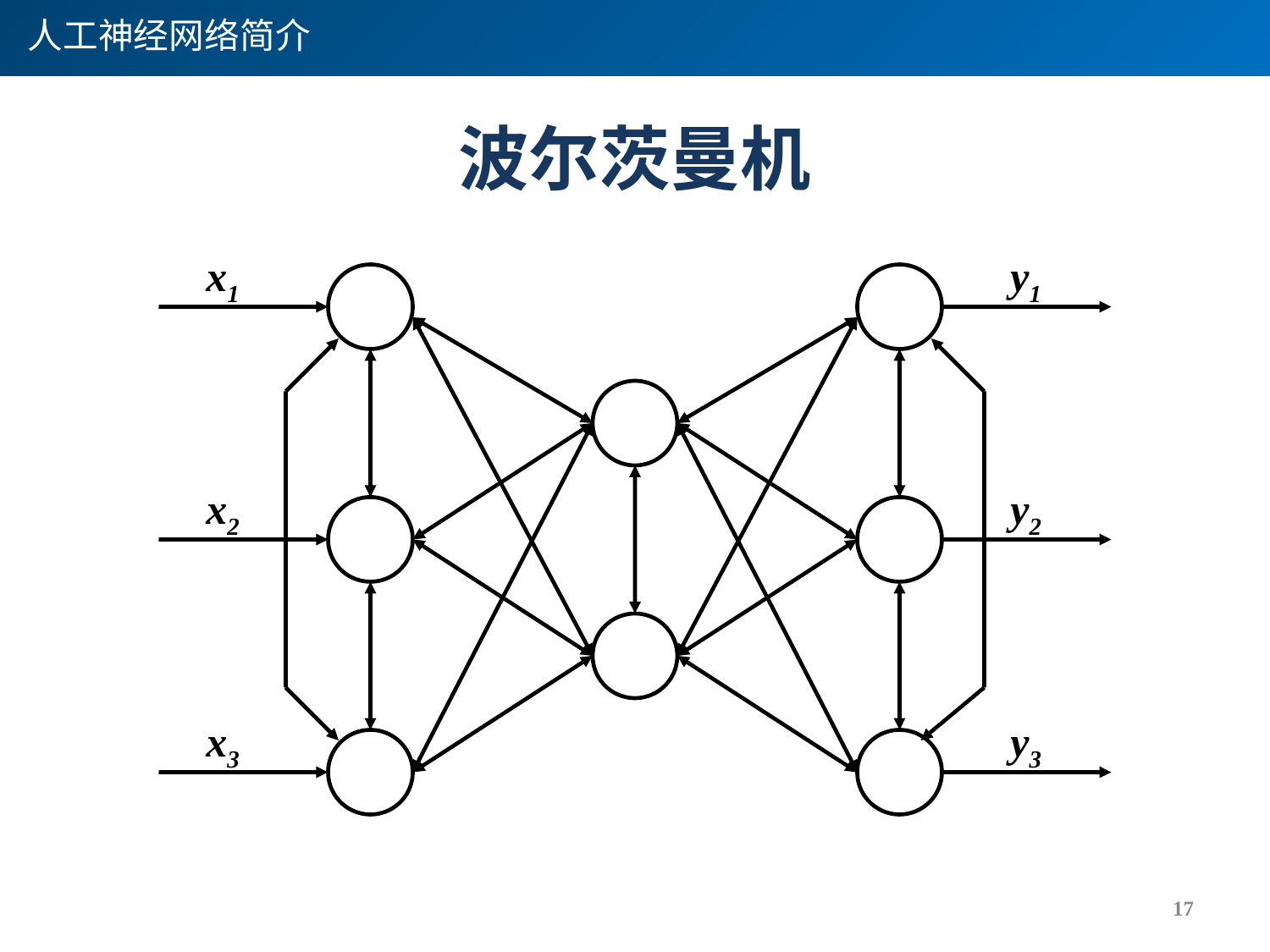

人工神经网络简介

# 波尔茨曼机
x1
y1

x2
y2

x3
y3

17